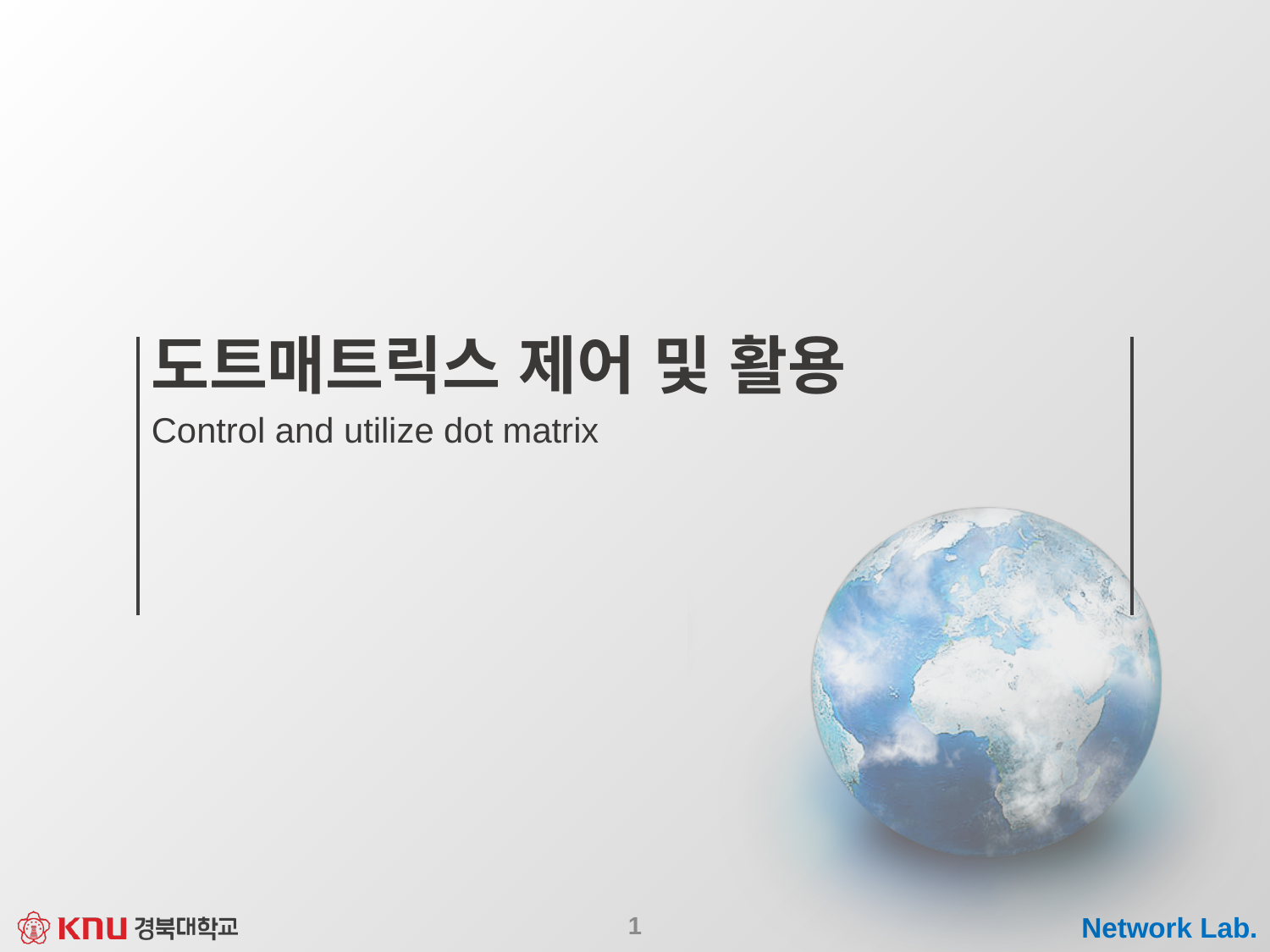

# 도트매트릭스 제어 및 활용
Control and utilize dot matrix

1